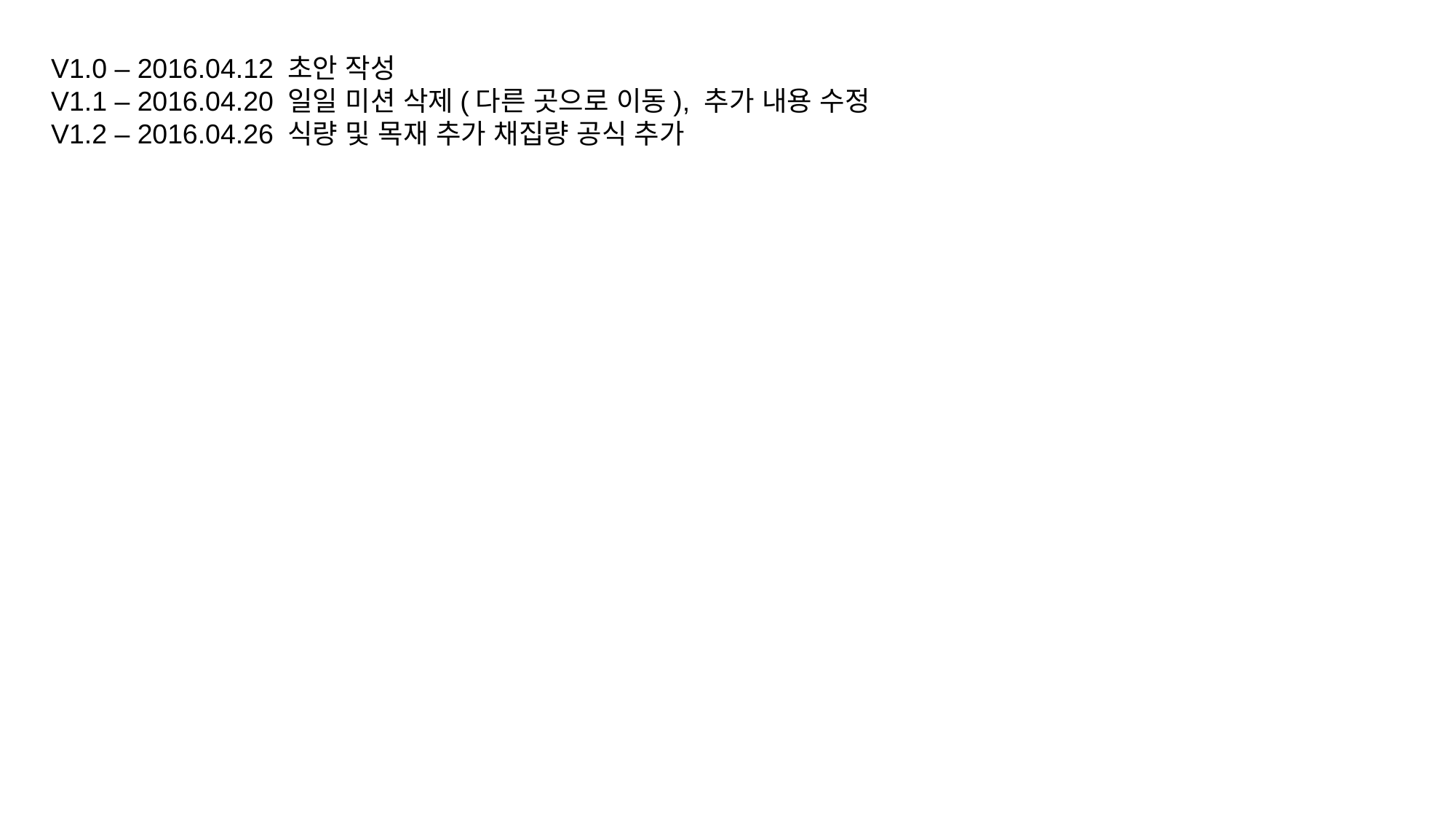

V1.0 – 2016.04.12 초안 작성
V1.1 – 2016.04.20 일일 미션 삭제(다른 곳으로 이동), 추가 내용 수정
V1.2 – 2016.04.26 식량 및 목재 추가 채집량 공식 추가